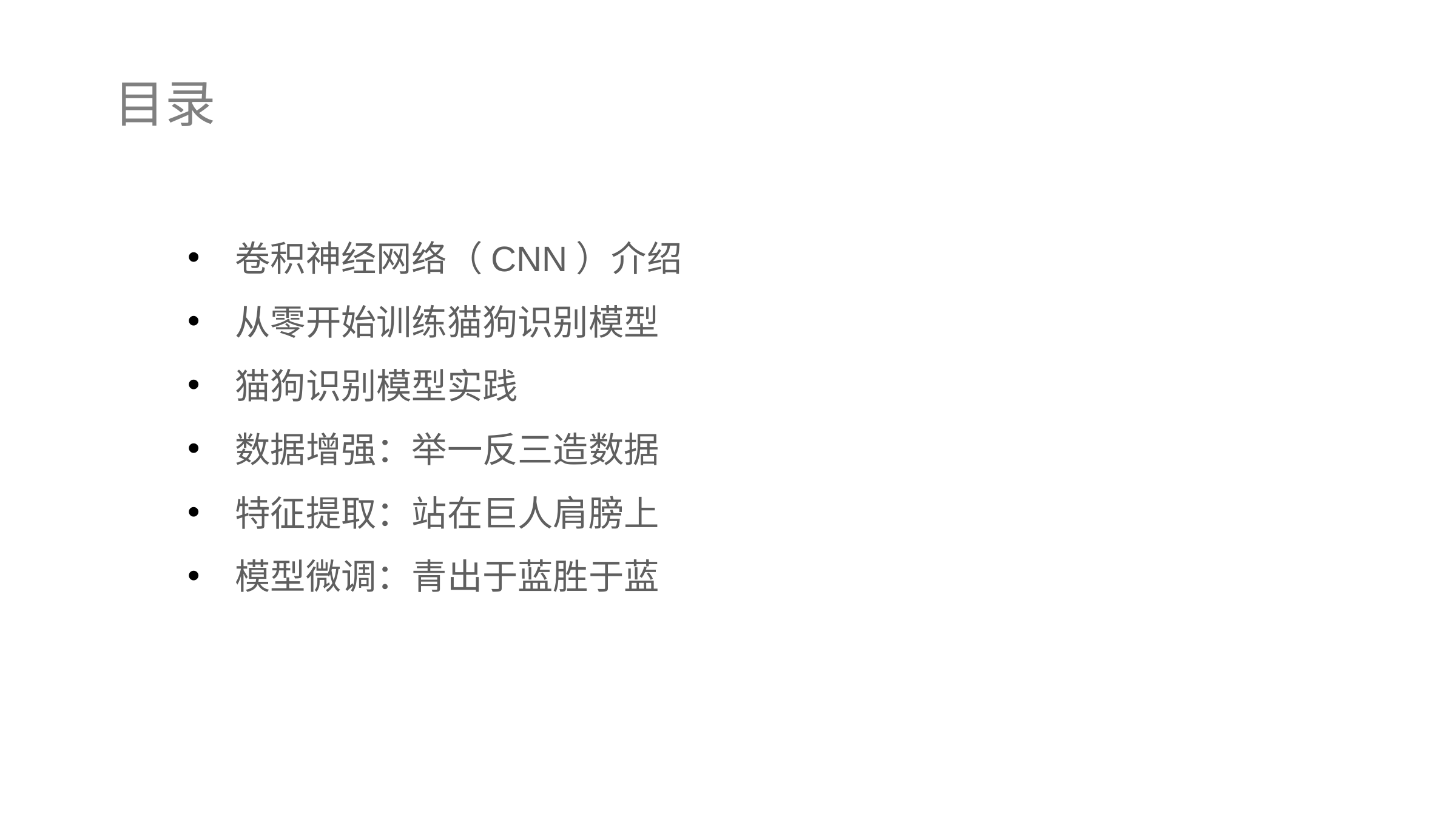

目录
卷积神经网络（CNN）介绍
从零开始训练猫狗识别模型
猫狗识别模型实践
数据增强：举一反三造数据
特征提取：站在巨人肩膀上
模型微调：青出于蓝胜于蓝